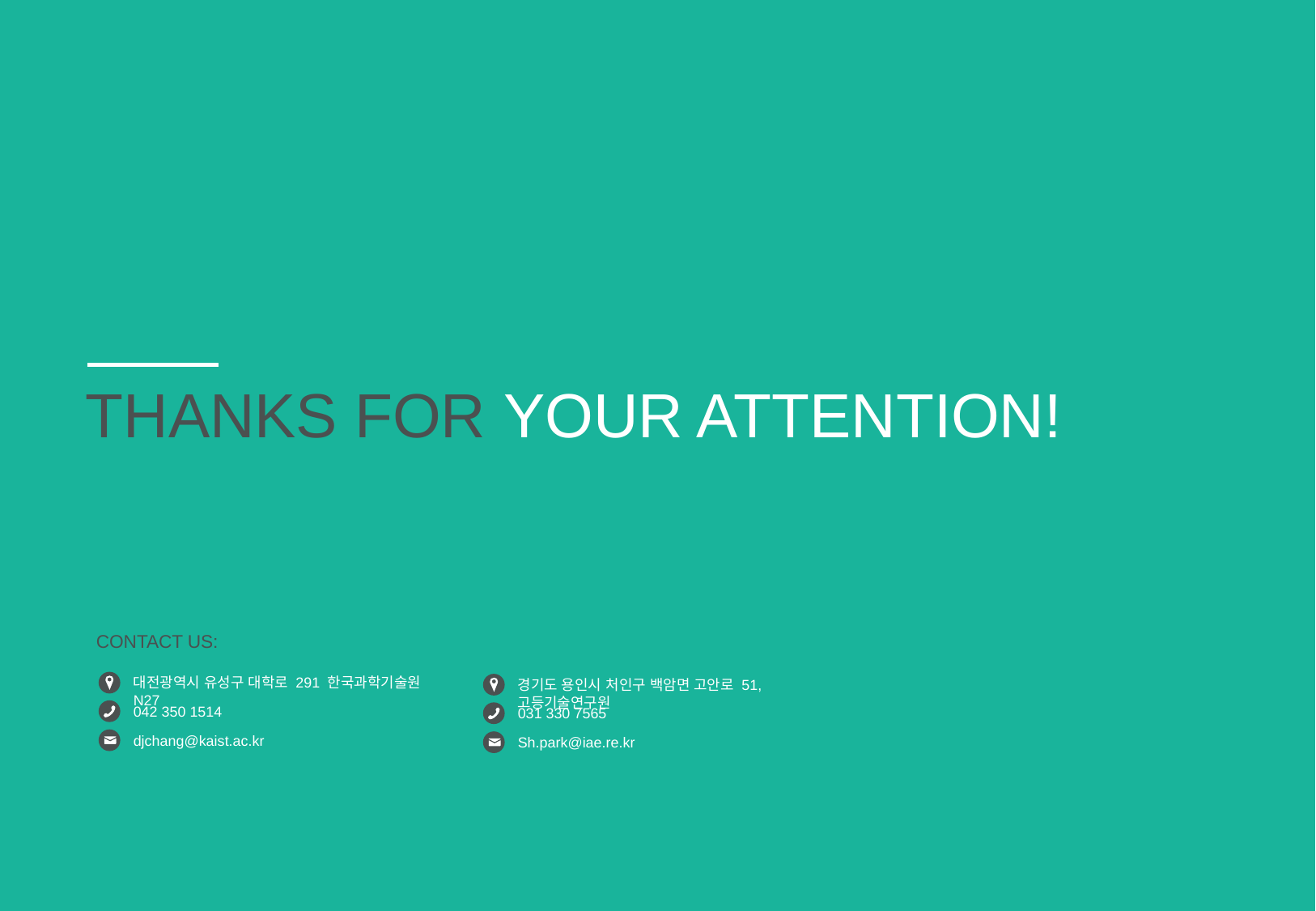

THANKS FOR YOUR ATTENTION!
Contact us:

대전광역시 유성구 대학로 291 한국과학기술원 N27

경기도 용인시 처인구 백암면 고안로 51, 고등기술연구원

042 350 1514

031 330 7565

djchang@kaist.ac.kr

Sh.park@iae.re.kr